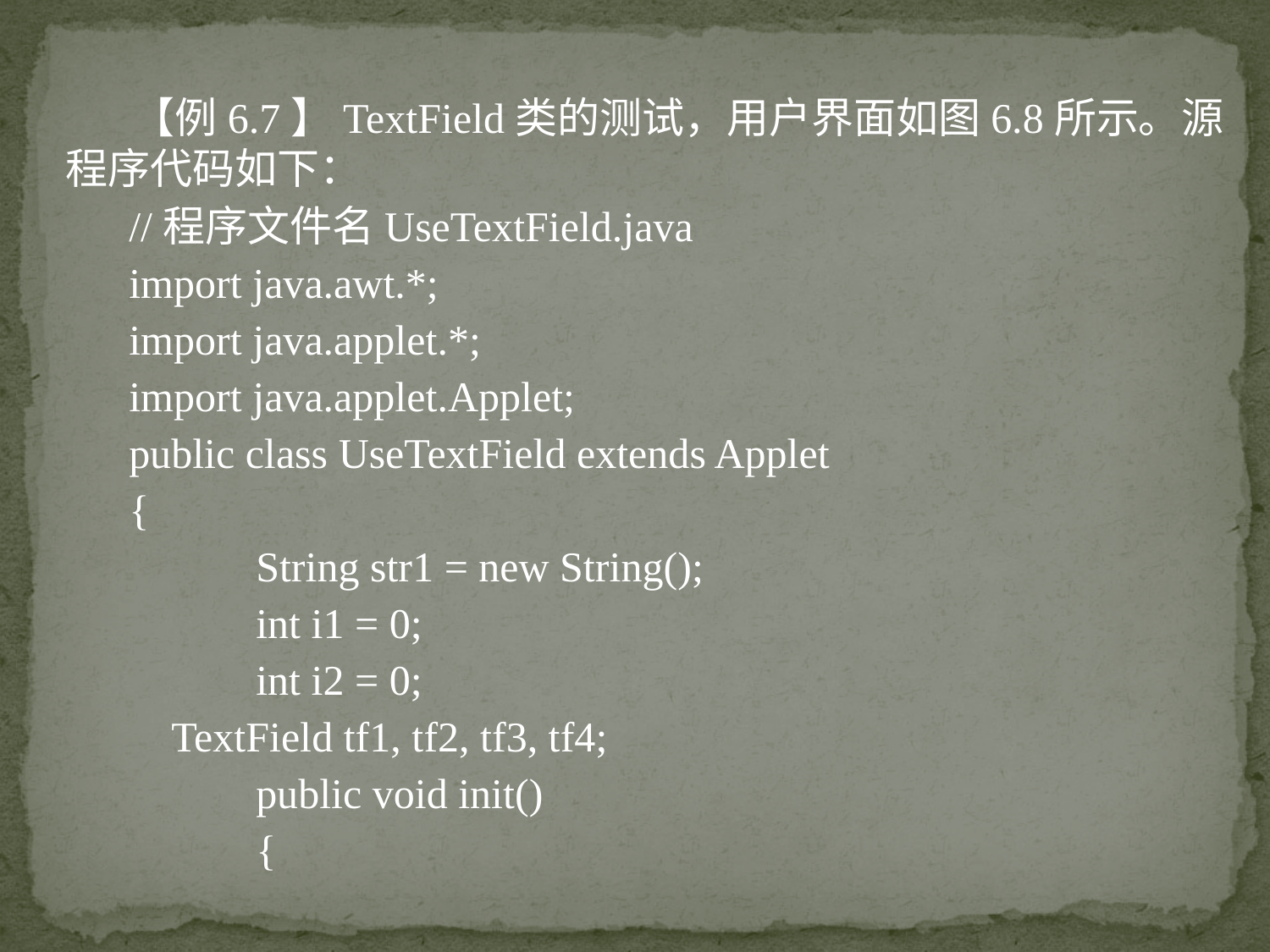

【例6.7】TextField类的测试，用户界面如图6.8所示。源程序代码如下：
//程序文件名UseTextField.java
import java.awt.*;
import java.applet.*;
import java.applet.Applet;
public class UseTextField extends Applet
{
	String str1 = new String();
	int i1 = 0;
	int i2 = 0;
    TextField tf1, tf2, tf3, tf4;
	public void init()
	{